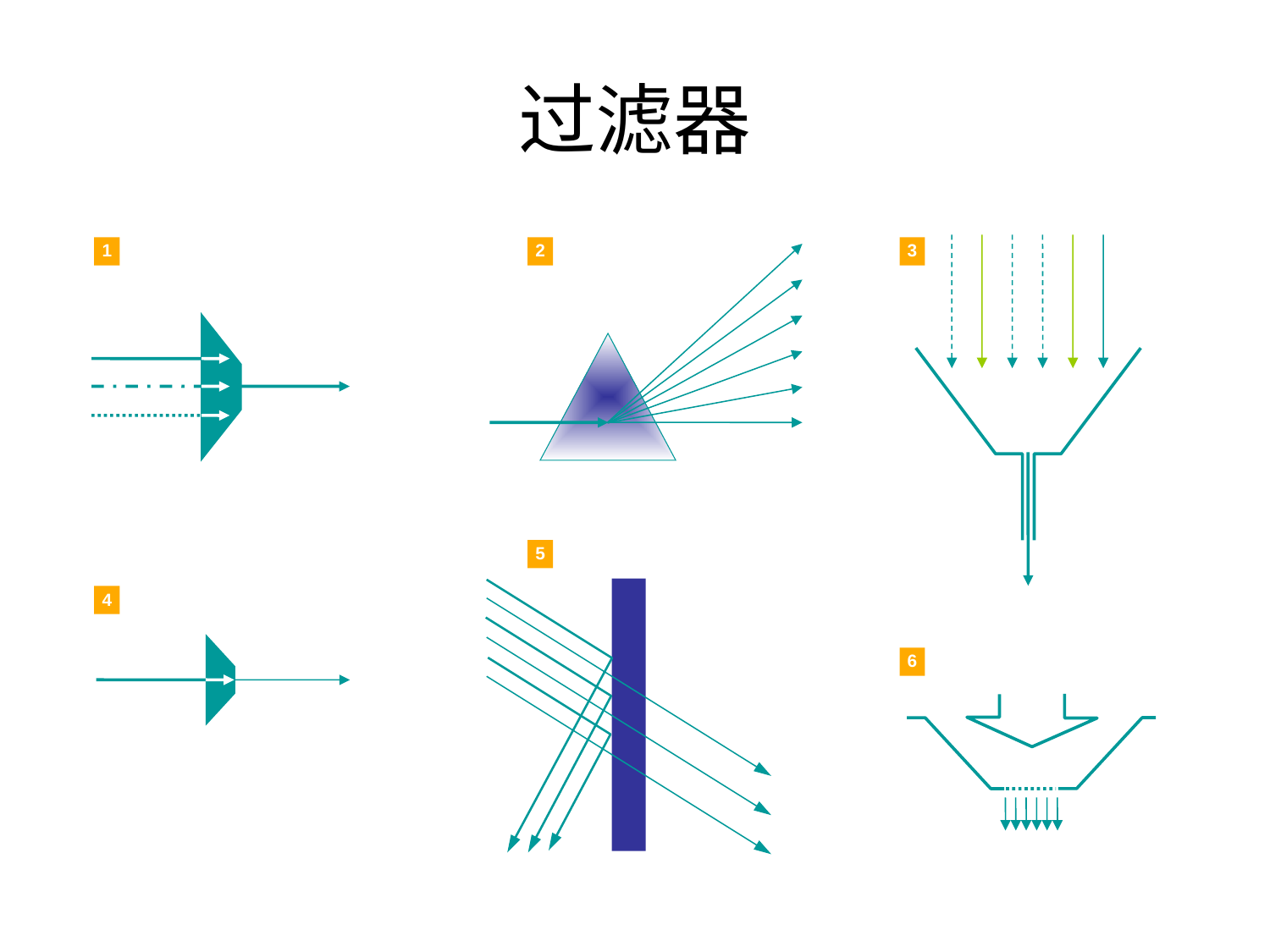

# 过滤器

1
2
3

5

4

6